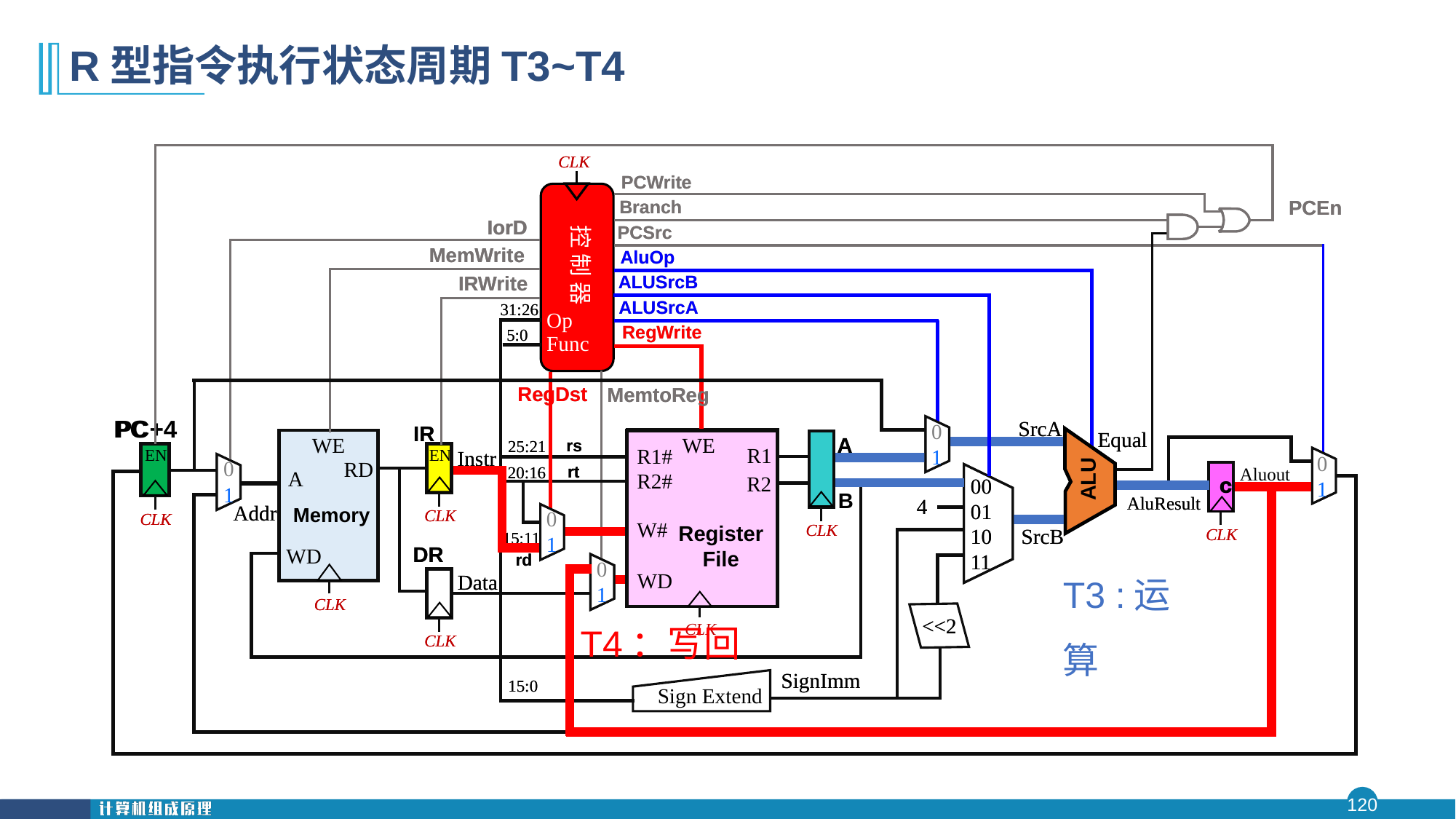

# R型指令执行状态周期T3~T4
CLK
PCWrite

PCEn
Branch
IorD
PCSrc
MemWrite
AluOp
ALUSrcB
IRWrite
ALUSrcA
RegWrite
RegDst
MemtoReg

控 制 器
Op
Func

31:26
5:0

PC
SrcA
0
1

IR
Equal
WE
WE
A

ALU
rs

25:21

R1
R1#
EN
EN
Instr

0
1

0
1
RD
rt
20:16
Aluout
A
R2#
C
00
01
10
11

R2

CLK

CLK
B
AluResult
4

CLK
Addr

CLK
Memory
0
1

W#
Register
File
SrcB
15:11
DR
WD
rd
0
1

WD
Data

CLK

CLK

CLK
<<2
SignImm
15:0

Sign Extend
CLK
PCWrite

PCEn
Branch

IorD

PCSrc
MemWrite
AluOp
ALUSrcB
ALUSrcA
IRWrite
31:26
RegWrite

RegDst
5:0

MemtoReg
PC+4
SrcA
0
1

IR
Equal
WE
WE

R1
R1#
R2#
R2
W#
Register
File
WD

A

ALU
rs

25:21

CLK

EN

CLK
EN
Instr

0
1

0
1
RD
rt
20:16
A
C

CLK
00
01
10
11

CLK
AluResult
4
Addr
Memory
0
1

SrcB
15:11
DR
WD
rd
T3 :运算
0
1

Data

CLK
T4：写回
<<2
CLK
SignImm
15:0